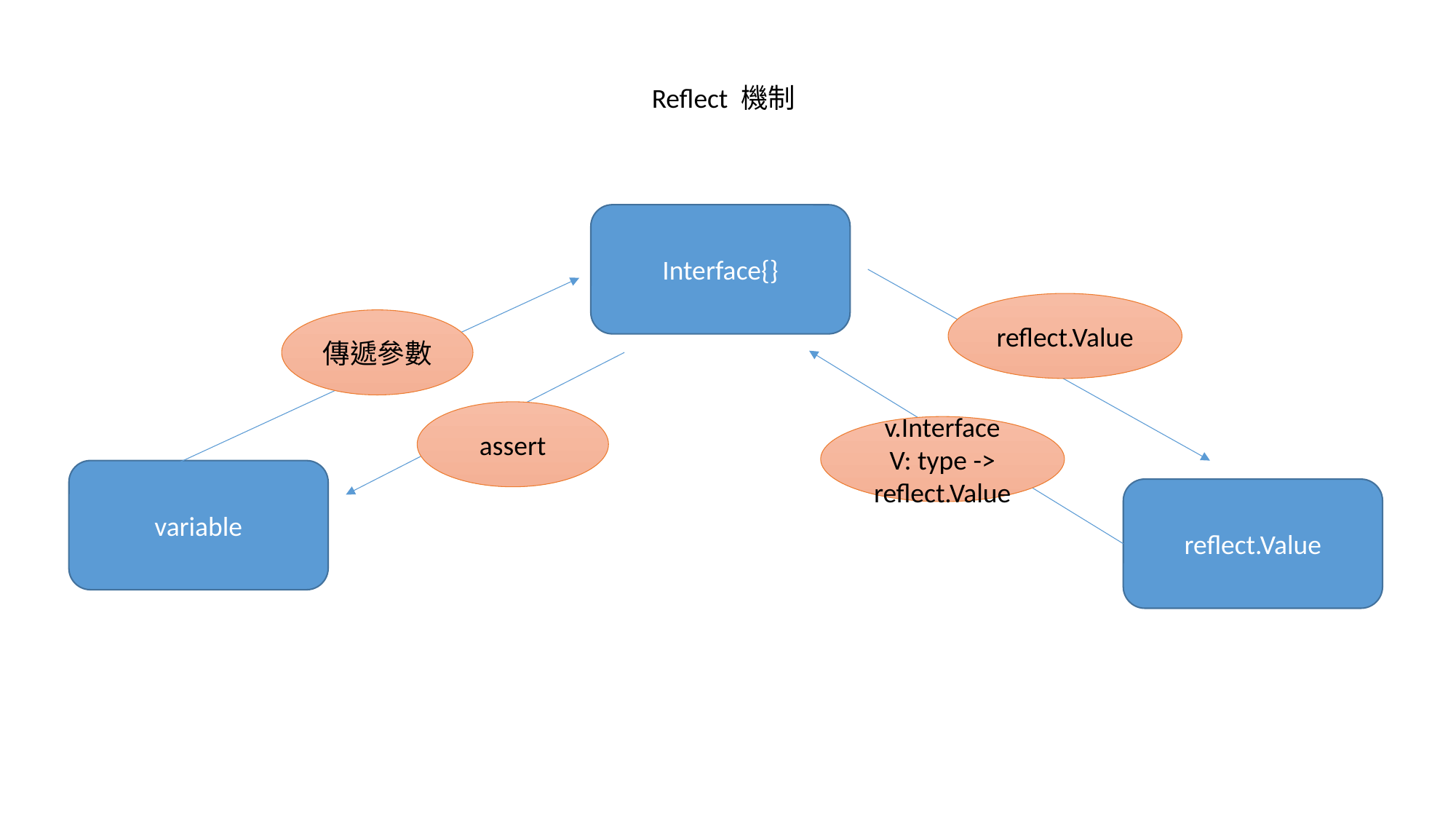

Reflect 機制
Interface{}
reflect.Value
傳遞參數
assert
v.Interface
V: type -> reflect.Value
variable
reflect.Value